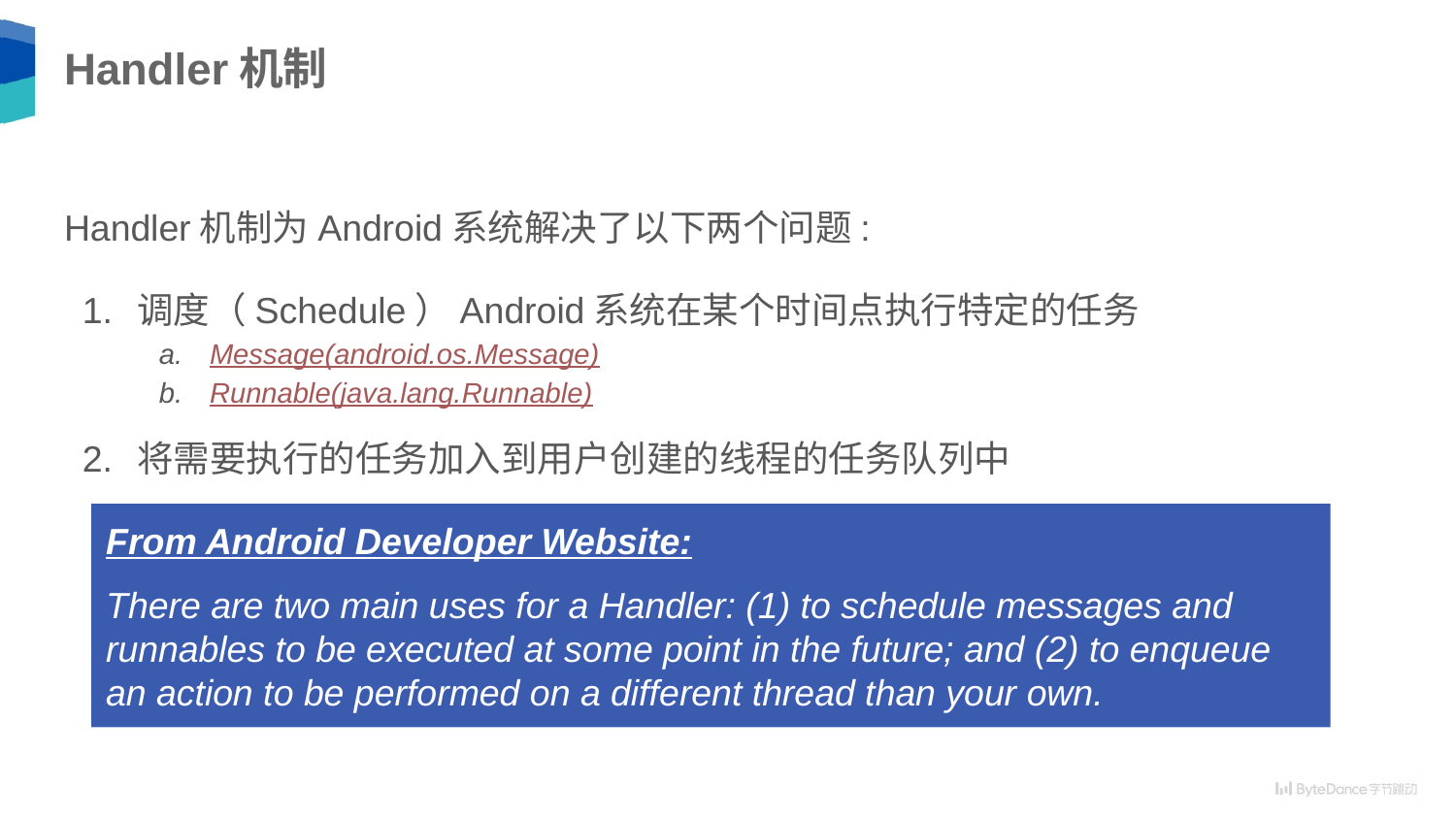

# Handler机制
Handler机制为Android系统解决了以下两个问题:
调度（Schedule）Android系统在某个时间点执行特定的任务
Message(android.os.Message)
Runnable(java.lang.Runnable)
将需要执行的任务加入到用户创建的线程的任务队列中

From Android Developer Website:
There are two main uses for a Handler: (1) to schedule messages and runnables to be executed at some point in the future; and (2) to enqueue an action to be performed on a different thread than your own.